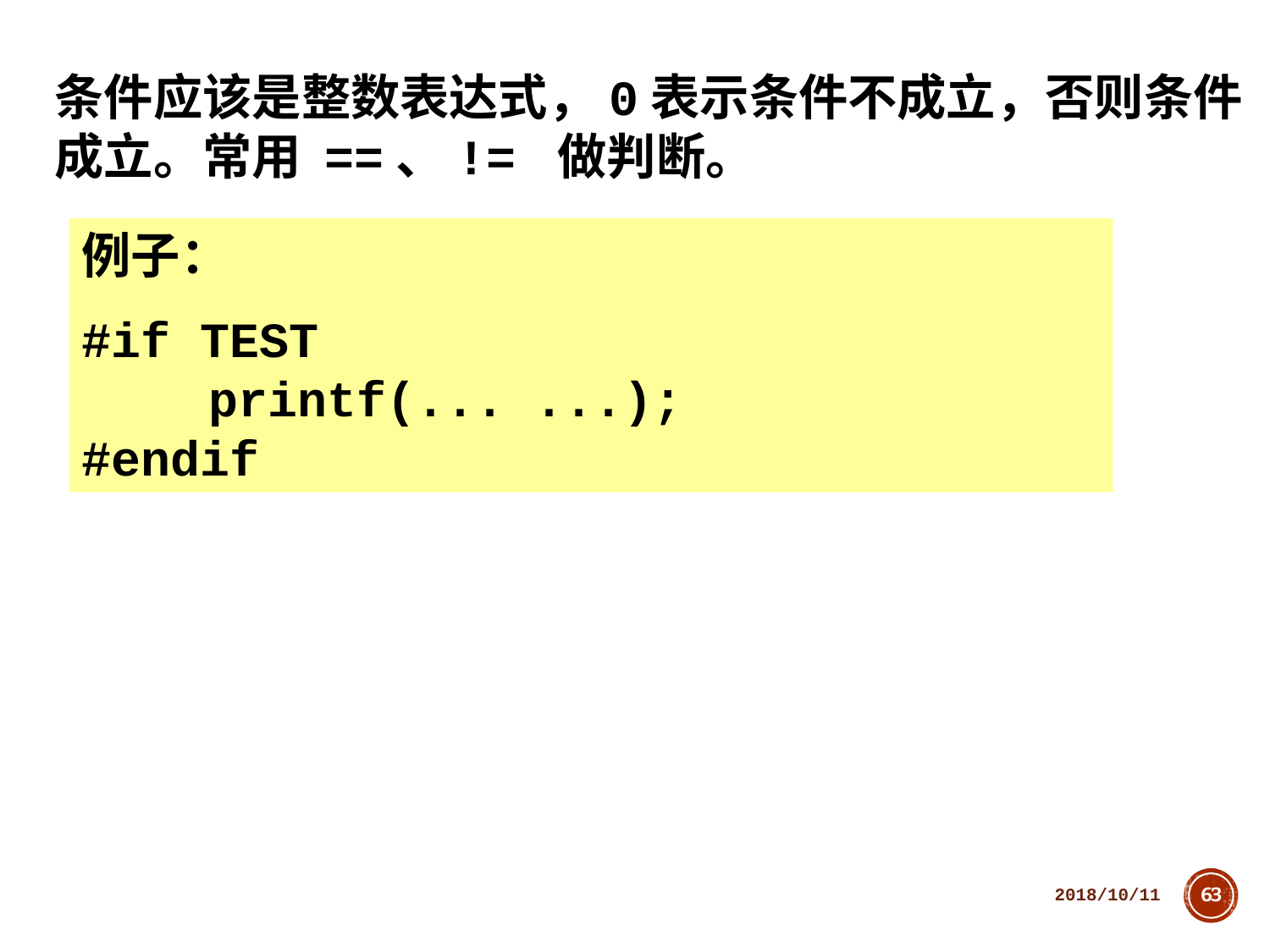

条件应该是整数表达式，0表示条件不成立，否则条件成立。常用 ==、!= 做判断。
例子：
#if TEST
	printf(... ...);
#endif
2018/10/11
63